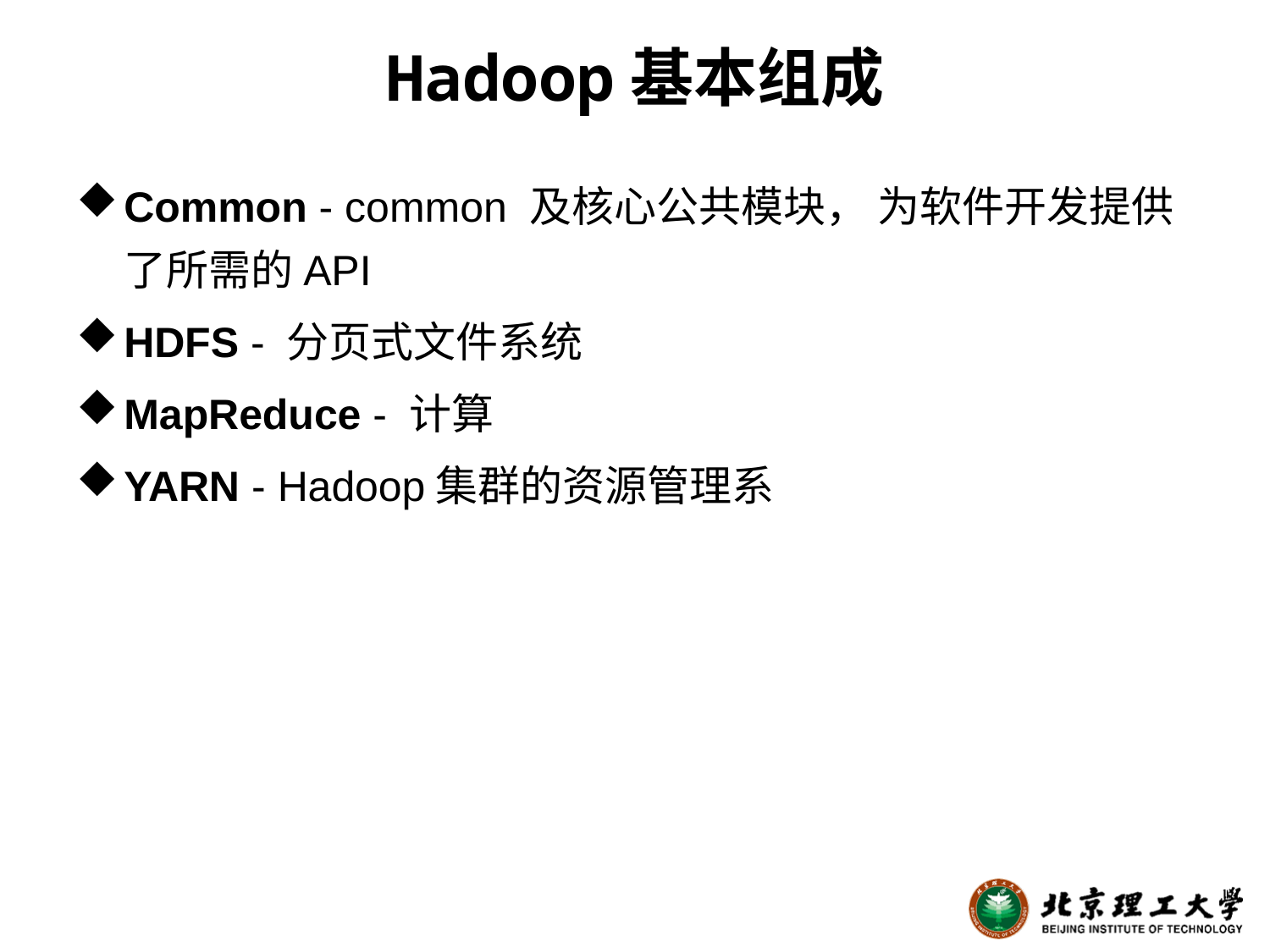

# Hadoop基本组成
Common - common 及核心公共模块， 为软件开发提供了所需的API
HDFS - 分页式文件系统
MapReduce - 计算
YARN - Hadoop集群的资源管理系